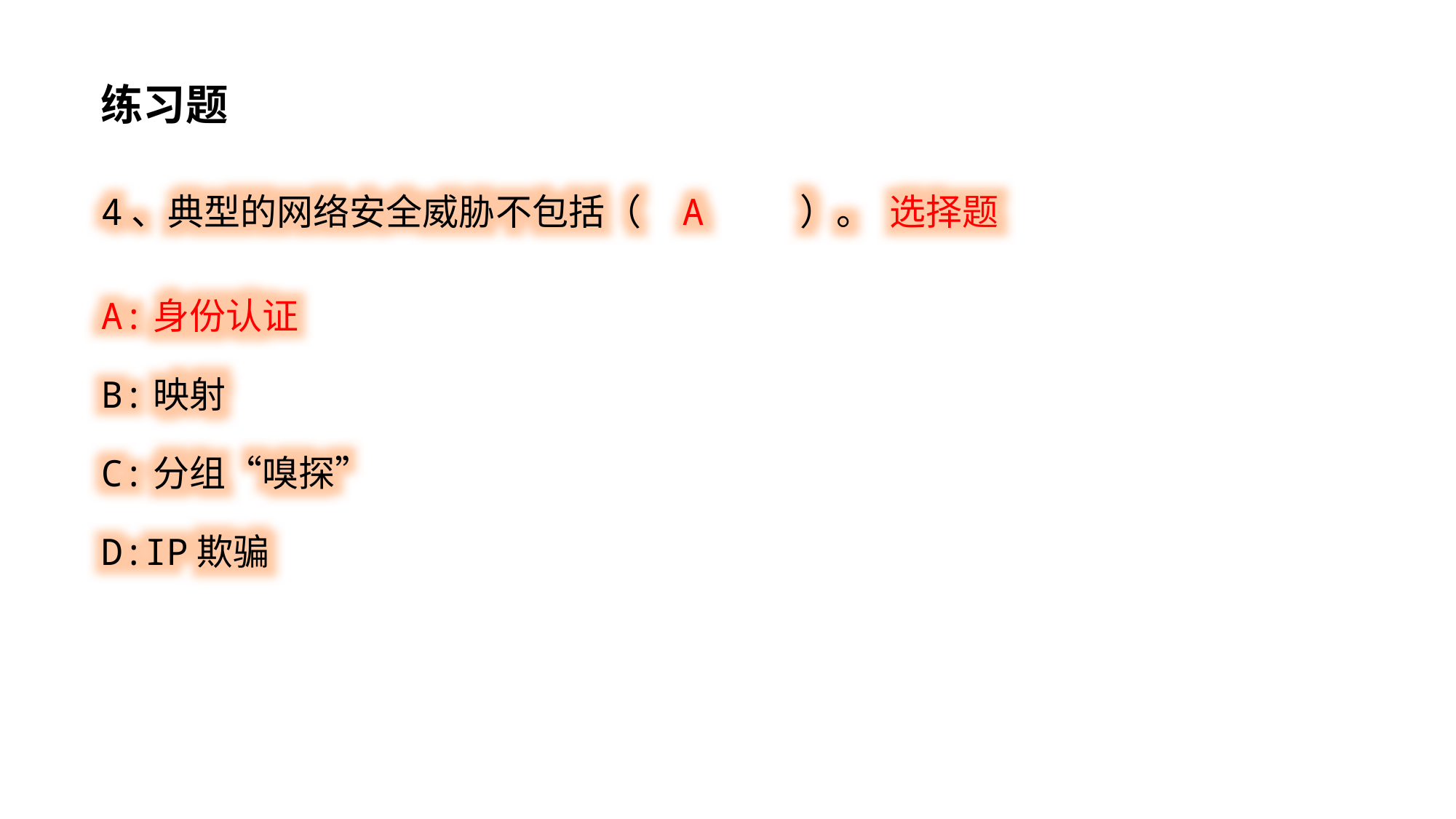

练习题
4、典型的网络安全威胁不包括（    A    ）。  选择题

A:身份认证

B:映射

C:分组“嗅探”

D:IP欺骗